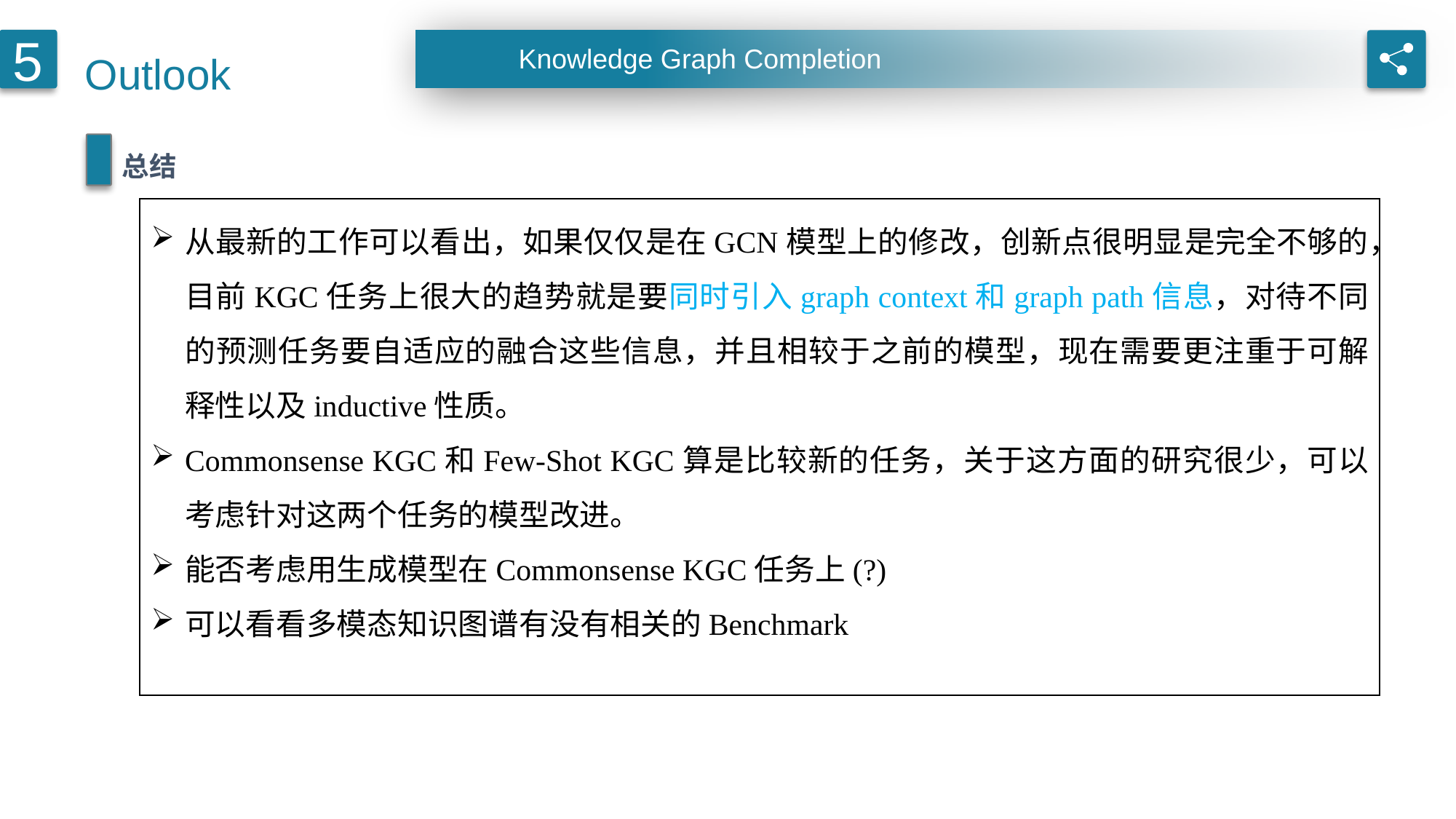

Outlook
5

Knowledge Graph Completion

总结
从最新的工作可以看出，如果仅仅是在GCN模型上的修改，创新点很明显是完全不够的，目前KGC任务上很大的趋势就是要同时引入graph context和graph path信息，对待不同的预测任务要自适应的融合这些信息，并且相较于之前的模型，现在需要更注重于可解释性以及inductive性质。
Commonsense KGC和Few-Shot KGC算是比较新的任务，关于这方面的研究很少，可以考虑针对这两个任务的模型改进。
能否考虑用生成模型在Commonsense KGC任务上(?)
可以看看多模态知识图谱有没有相关的Benchmark